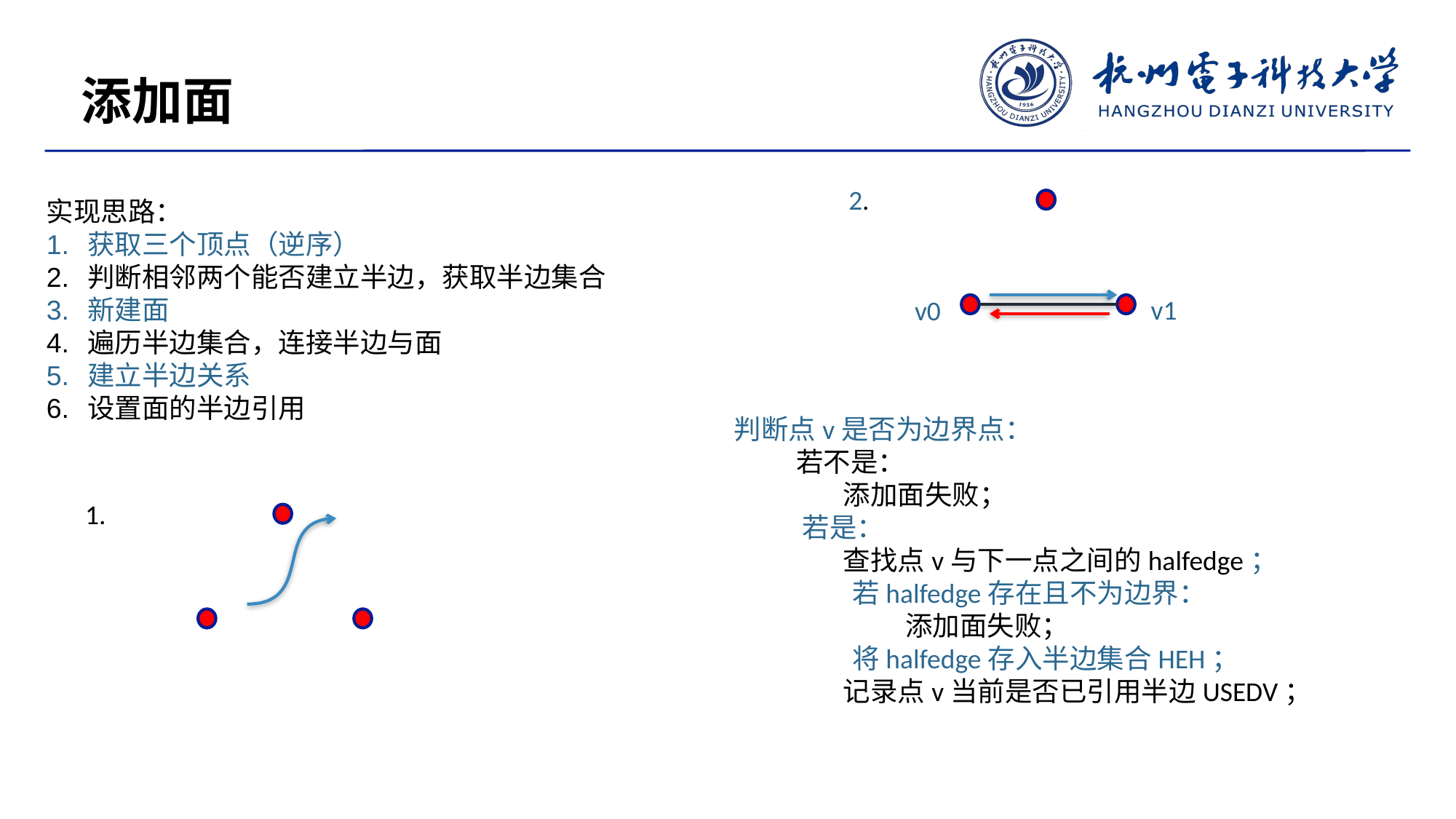

添加面
2.
实现思路：
获取三个顶点（逆序）
判断相邻两个能否建立半边，获取半边集合
新建面
遍历半边集合，连接半边与面
建立半边关系
设置面的半边引用

v1
v0

判断点v是否为边界点：
         若不是：
	添加面失败；
          若是：
	查找点v与下一点之间的halfedge；
                  若halfedge存在且不为边界：
	         添加面失败；
                  将halfedge存入半边集合HEH；
	记录点v当前是否已引用半边USEDV；
1.